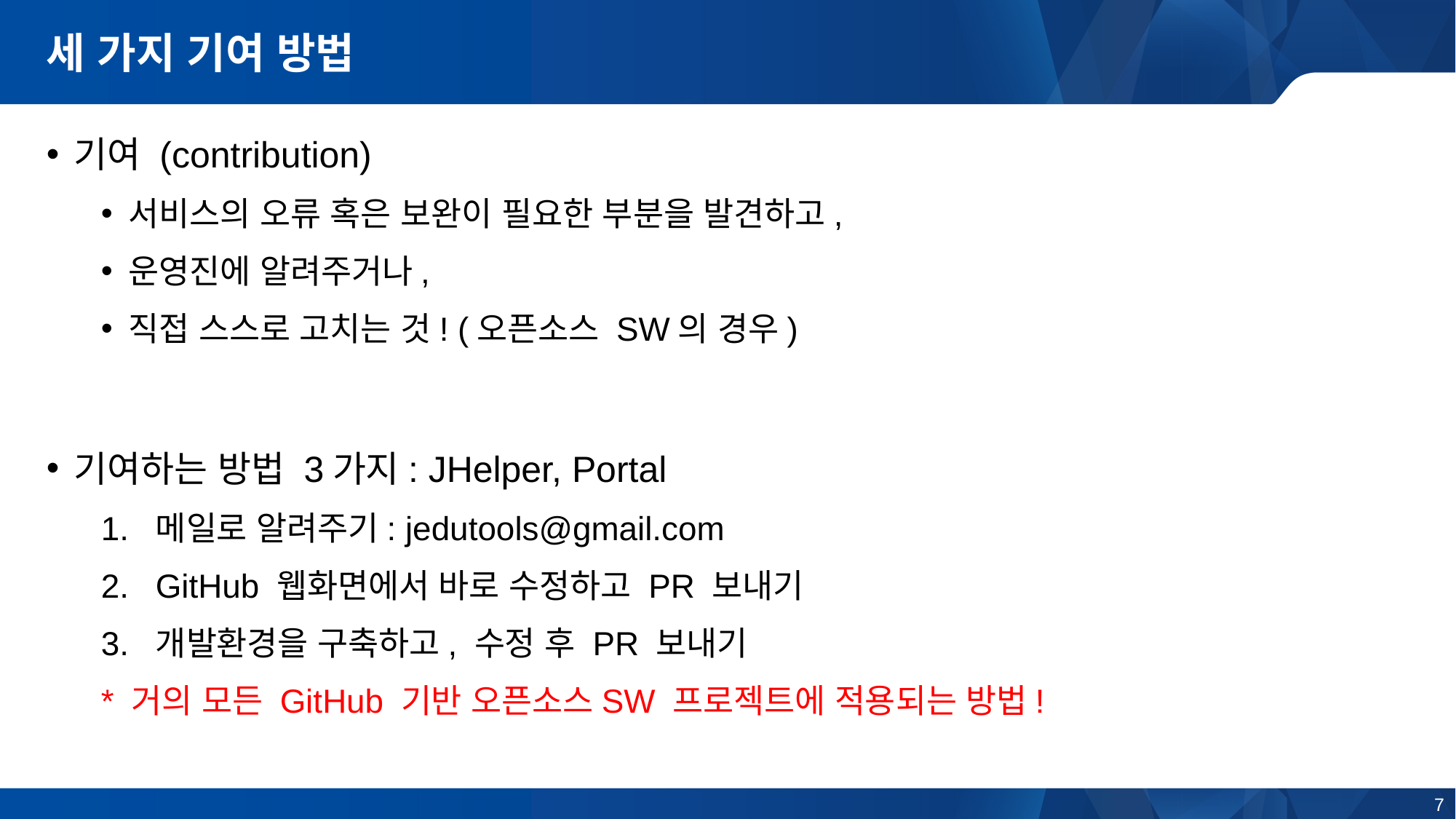

# 세 가지 기여 방법
기여 (contribution)
서비스의 오류 혹은 보완이 필요한 부분을 발견하고,
운영진에 알려주거나,
직접 스스로 고치는 것! (오픈소스 SW의 경우)

기여하는 방법 3가지: JHelper, Portal
메일로 알려주기: jedutools@gmail.com
GitHub 웹화면에서 바로 수정하고 PR 보내기
개발환경을 구축하고, 수정 후 PR 보내기
* 거의 모든 GitHub 기반 오픈소스SW 프로젝트에 적용되는 방법!

7